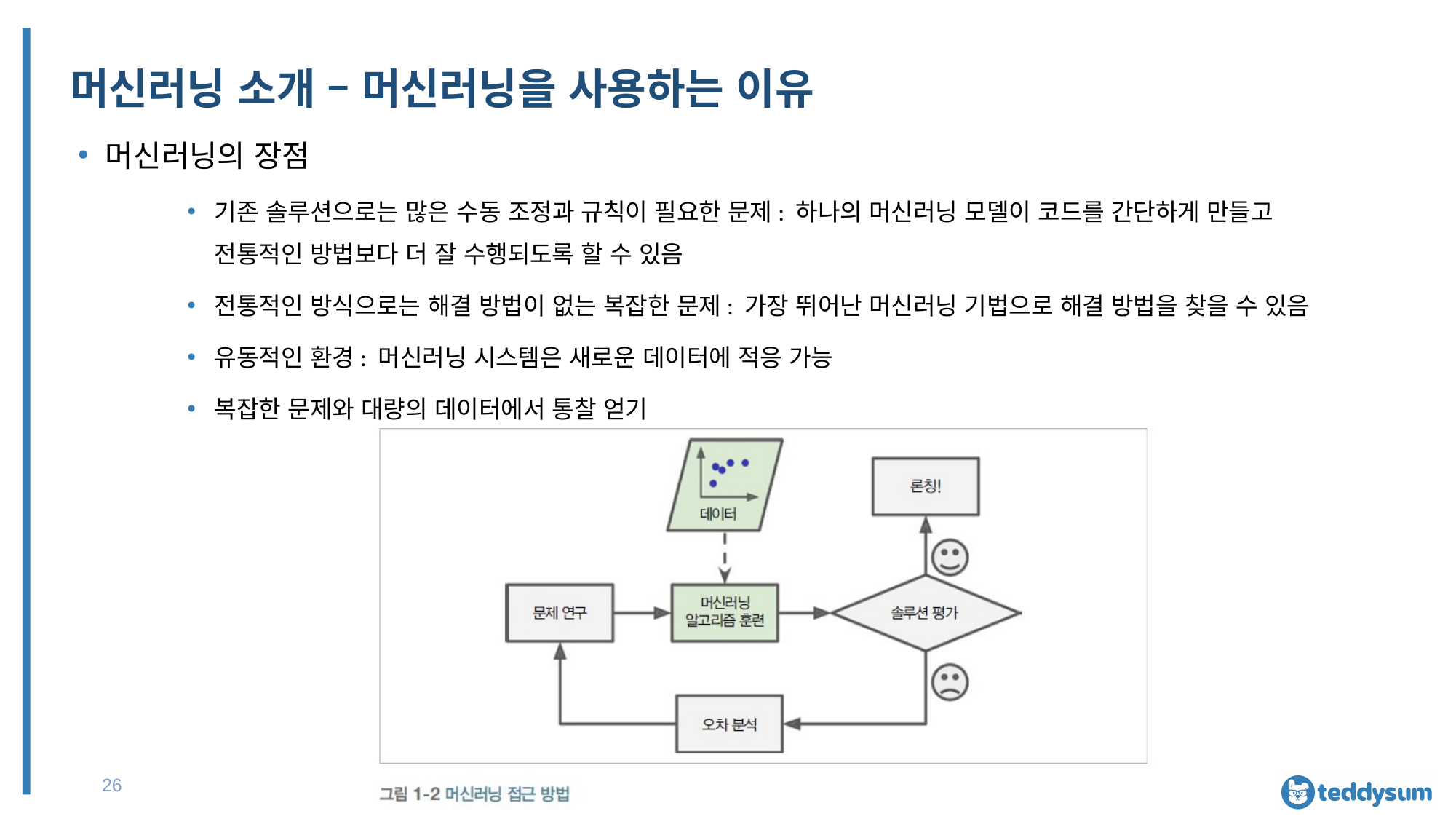

# 머신러닝 소개 – 머신러닝을 사용하는 이유
머신러닝의 장점
기존 솔루션으로는 많은 수동 조정과 규칙이 필요한 문제: 하나의 머신러닝 모델이 코드를 간단하게 만들고  전통적인 방법보다 더 잘 수행되도록 할 수 있음
전통적인 방식으로는 해결 방법이 없는 복잡한 문제: 가장 뛰어난 머신러닝 기법으로 해결 방법을 찾을 수 있음
유동적인 환경: 머신러닝 시스템은 새로운 데이터에 적응 가능
복잡한 문제와 대량의 데이터에서 통찰 얻기

26